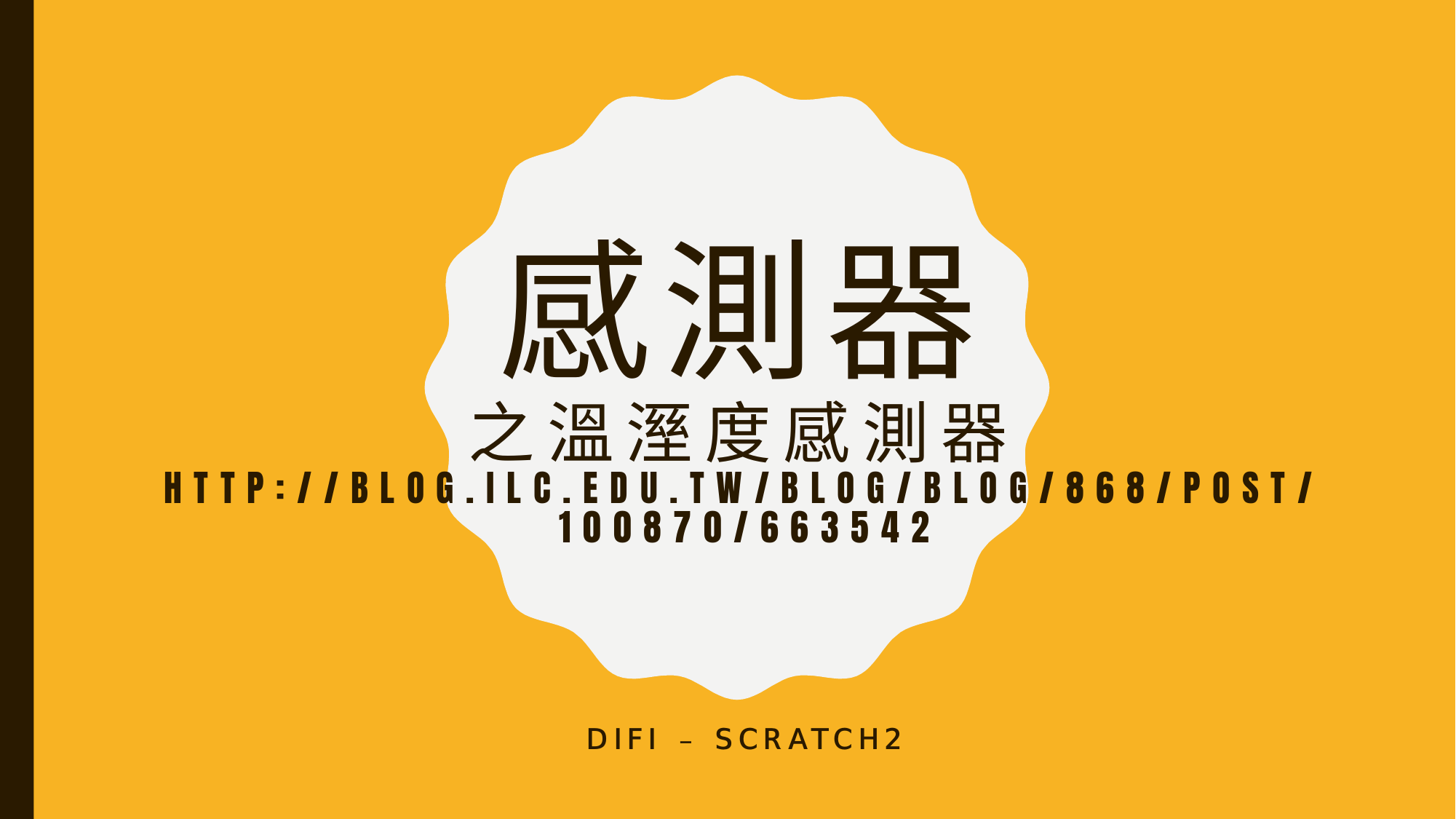

# 感測器 之溫溼度感測器 http://blog.ilc.edu.tw/blog/blog/868/post/100870/663542
DiFi – Scratch2